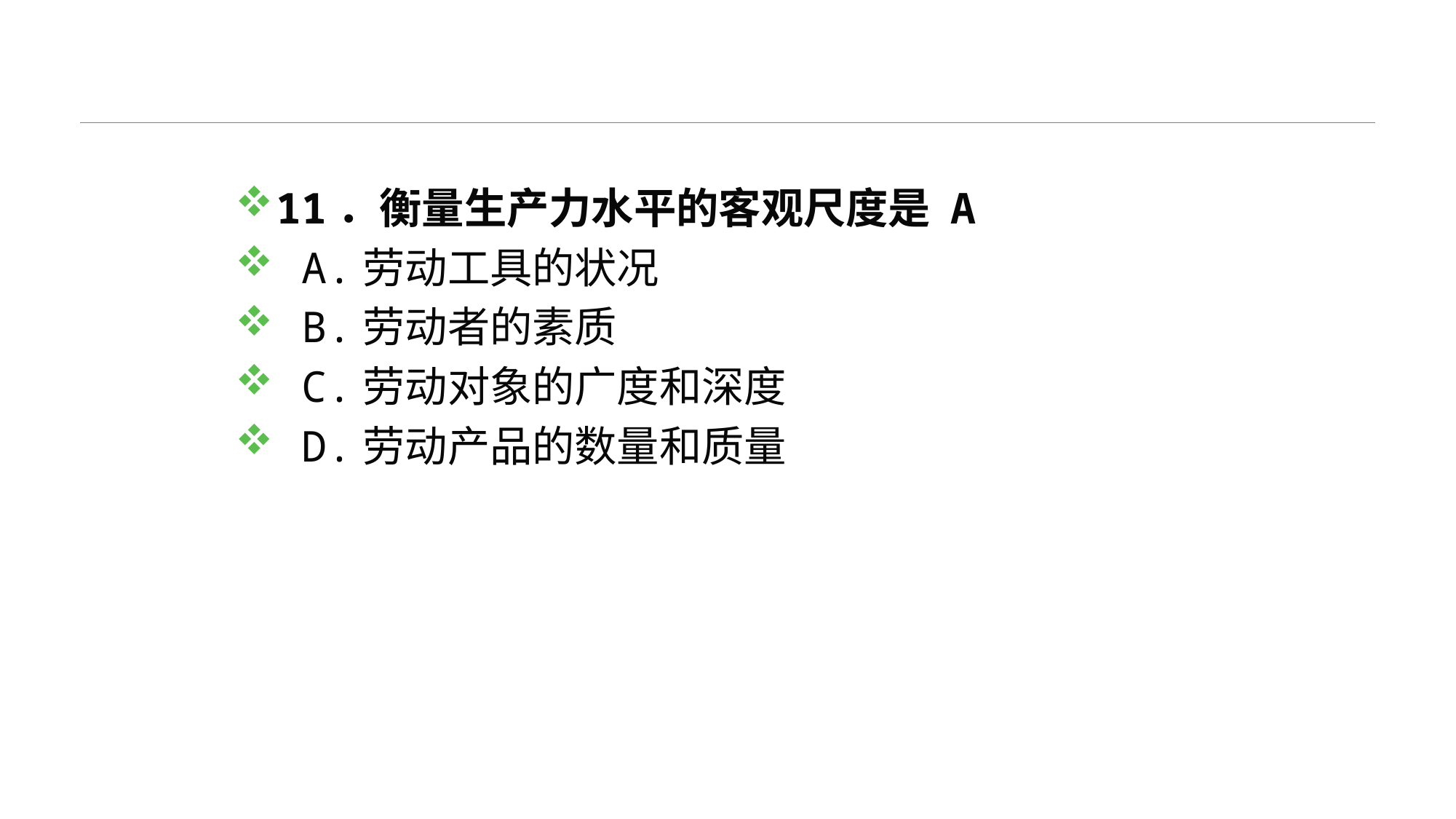

#
11．衡量生产力水平的客观尺度是 A
 A.劳动工具的状况
 B.劳动者的素质
 C.劳动对象的广度和深度
 D.劳动产品的数量和质量